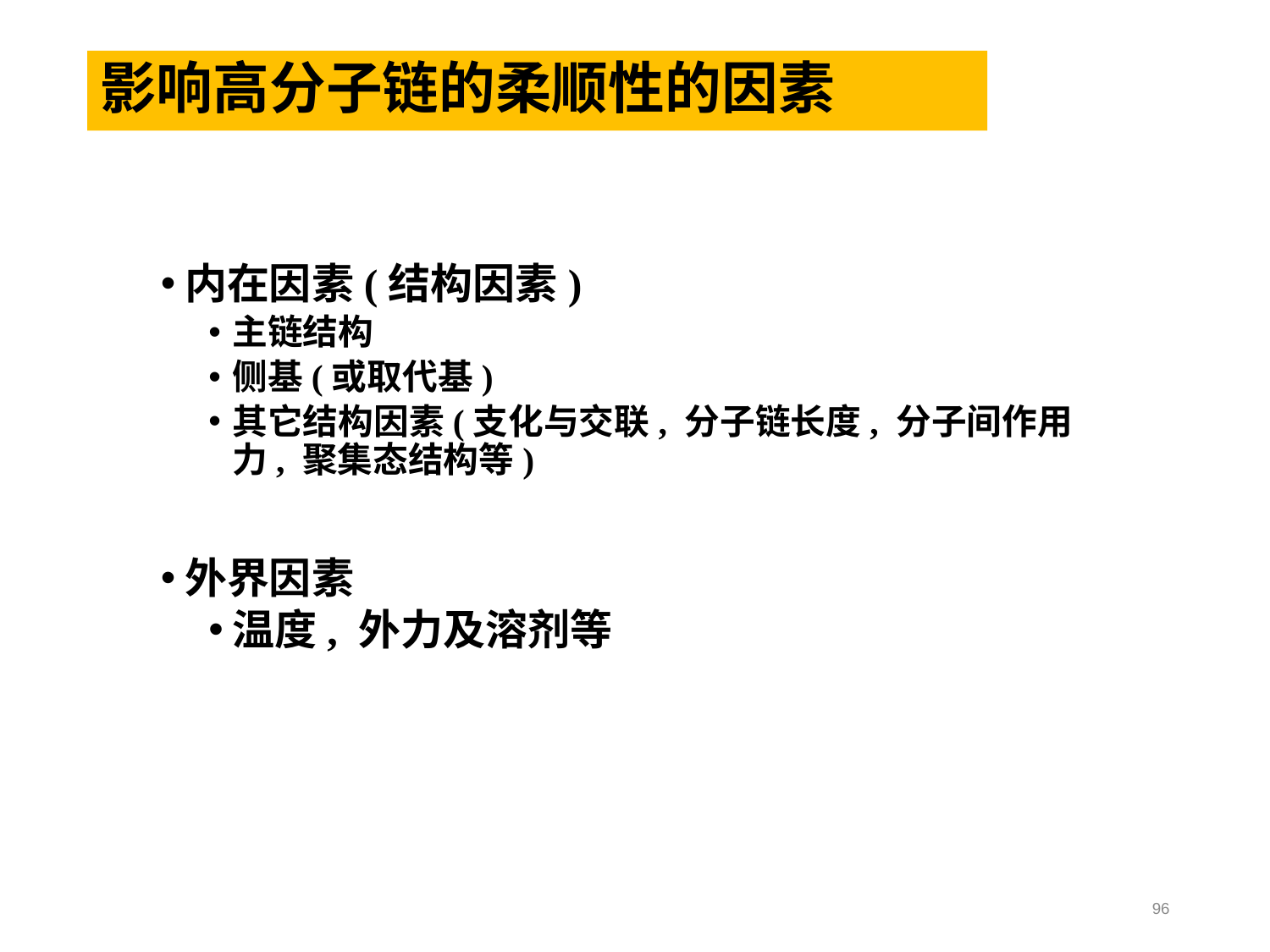

# 影响高分子链的柔顺性的因素
内在因素(结构因素)
主链结构
侧基(或取代基)
其它结构因素(支化与交联, 分子链长度, 分子间作用力, 聚集态结构等)

外界因素
温度, 外力及溶剂等
96